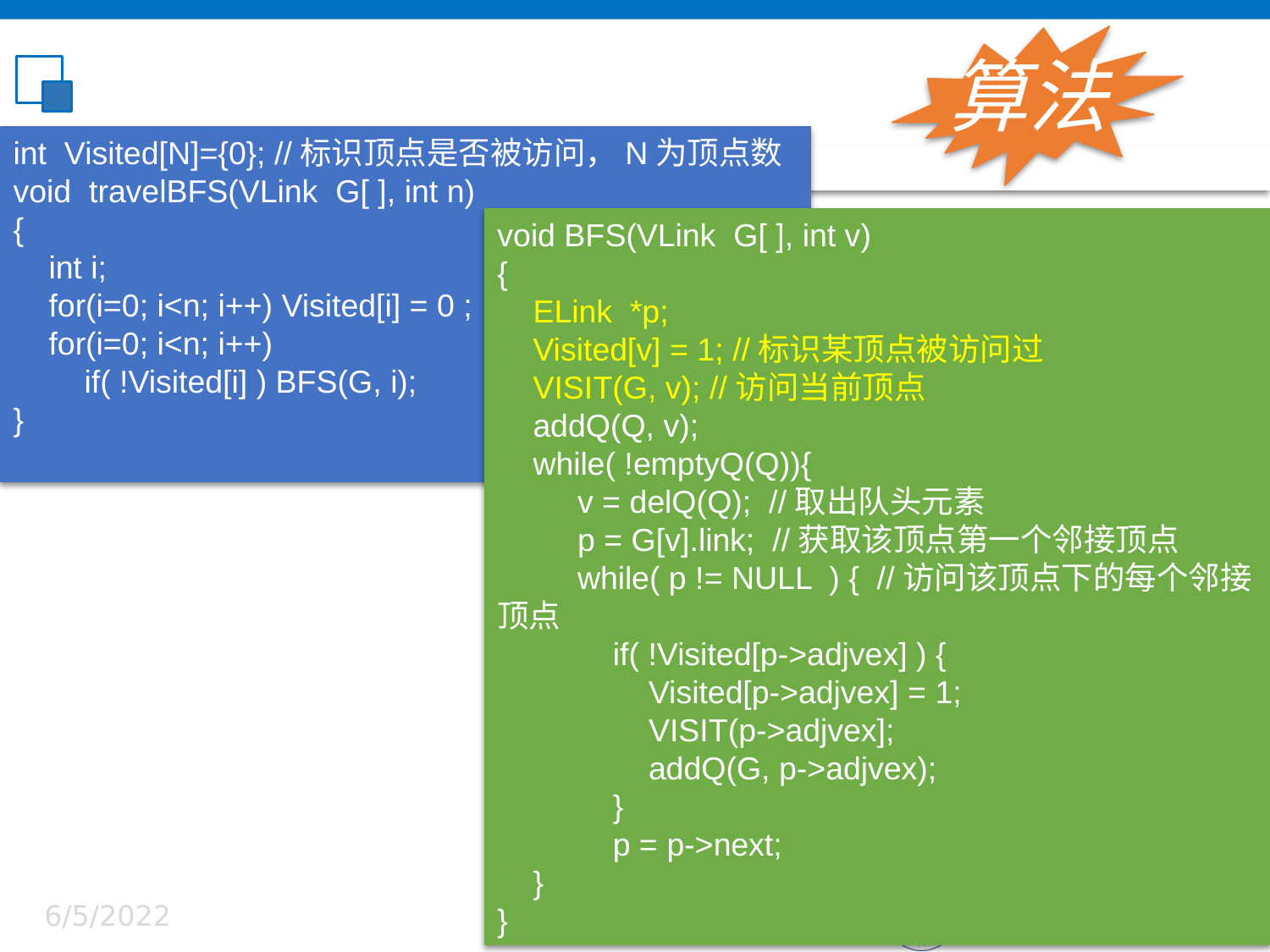

算法
int  Visited[N]={0}; //标识顶点是否被访问，N为顶点数
void  travelBFS(VLink  G[ ], int n)
{
    int i;
    for(i=0; i<n; i++) Visited[i] = 0 ;
    for(i=0; i<n; i++)
        if( !Visited[i] ) BFS(G, i);
}

void BFS(VLink  G[ ], int v)
{
    ELink  *p;
    Visited[v] = 1; //标识某顶点被访问过
    VISIT(G, v); //访问当前顶点
    addQ(Q, v);
    while( !emptyQ(Q)){
         v = delQ(Q);  //取出队头元素
         p = G[v].link;  //获取该顶点第一个邻接顶点
         while( p != NULL  ) {  //访问该顶点下的每个邻接顶点
             if( !Visited[p->adjvex] ) {
                 Visited[p->adjvex] = 1;
                 VISIT(p->adjvex];
                 addQ(G, p->adjvex);
             }
             p = p->next;
    }
}
48
6/5/2022
48